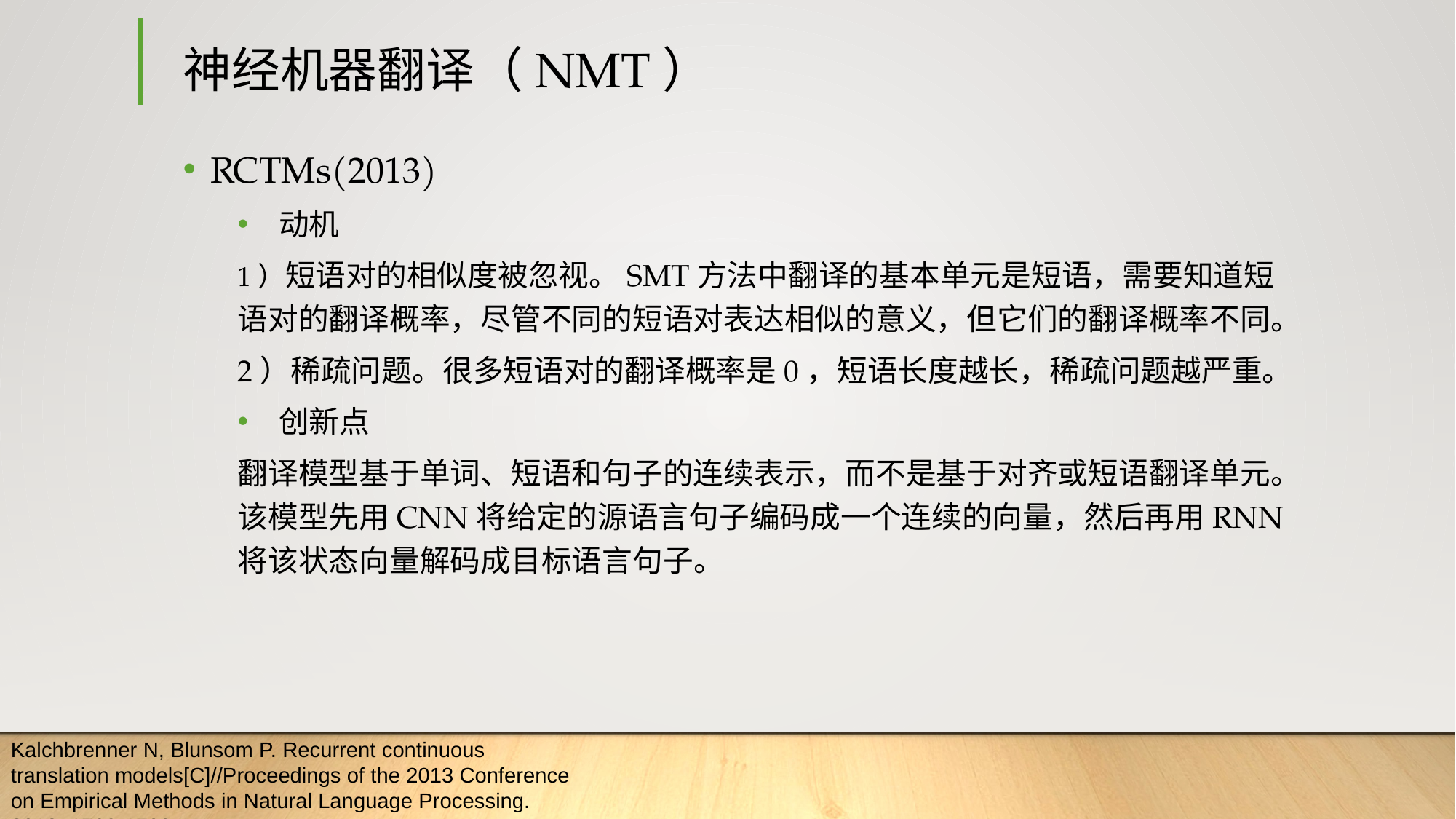

# 神经机器翻译（NMT）
RCTMs(2013)
动机
1）短语对的相似度被忽视。SMT方法中翻译的基本单元是短语，需要知道短语对的翻译概率，尽管不同的短语对表达相似的意义，但它们的翻译概率不同。
2）稀疏问题。很多短语对的翻译概率是0，短语长度越长，稀疏问题越严重。
创新点
翻译模型基于单词、短语和句子的连续表示，而不是基于对齐或短语翻译单元。该模型先用CNN将给定的源语言句子编码成一个连续的向量，然后再用RNN将该状态向量解码成目标语言句子。

Kalchbrenner N, Blunsom P. Recurrent continuous translation models[C]//Proceedings of the 2013 Conference on Empirical Methods in Natural Language Processing. 2013: 1700-1709.